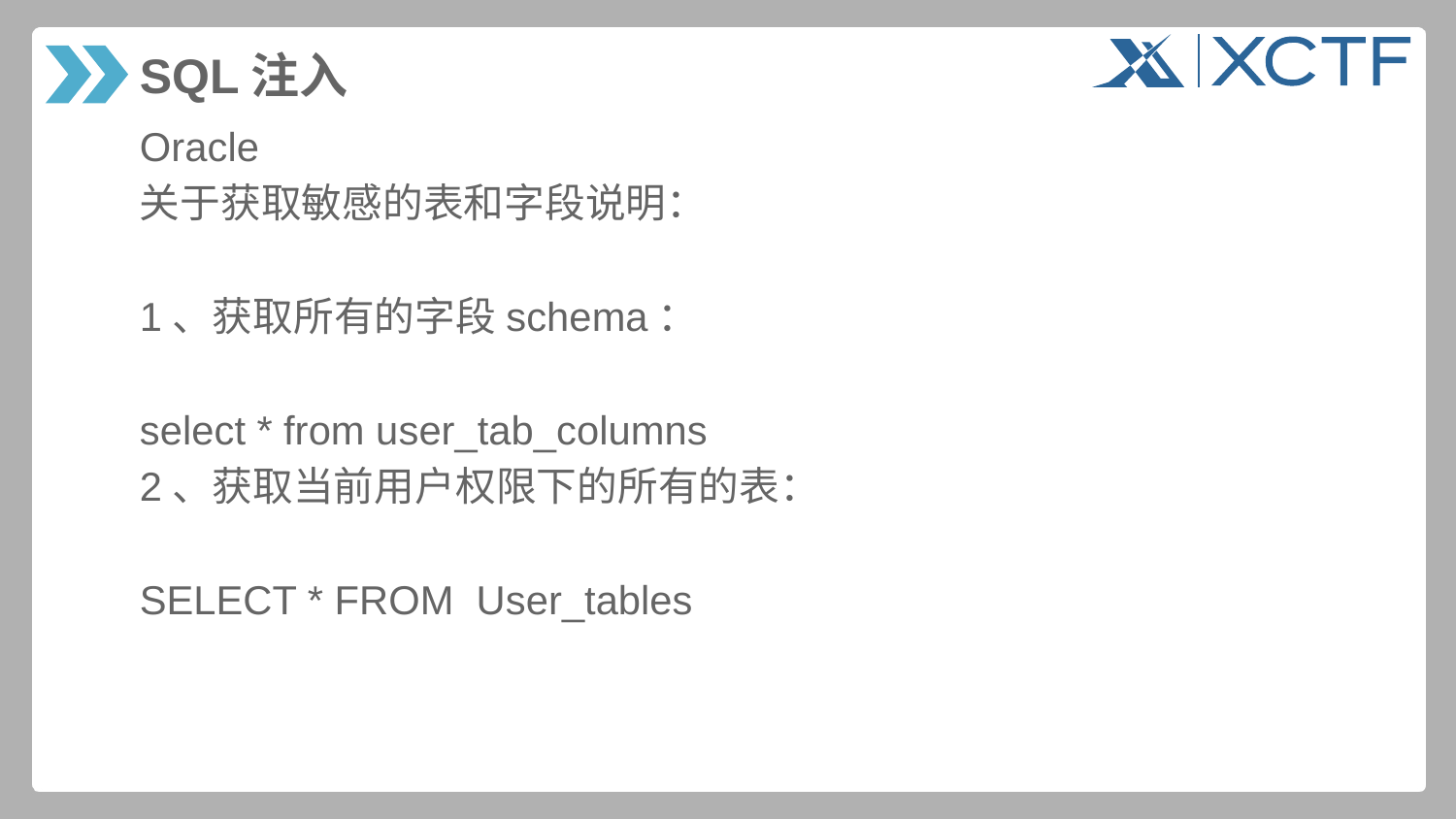

# SQL注入
Oracle
关于获取敏感的表和字段说明：

1、获取所有的字段schema：

select * from user_tab_columns
2、获取当前用户权限下的所有的表：

SELECT * FROM  User_tables